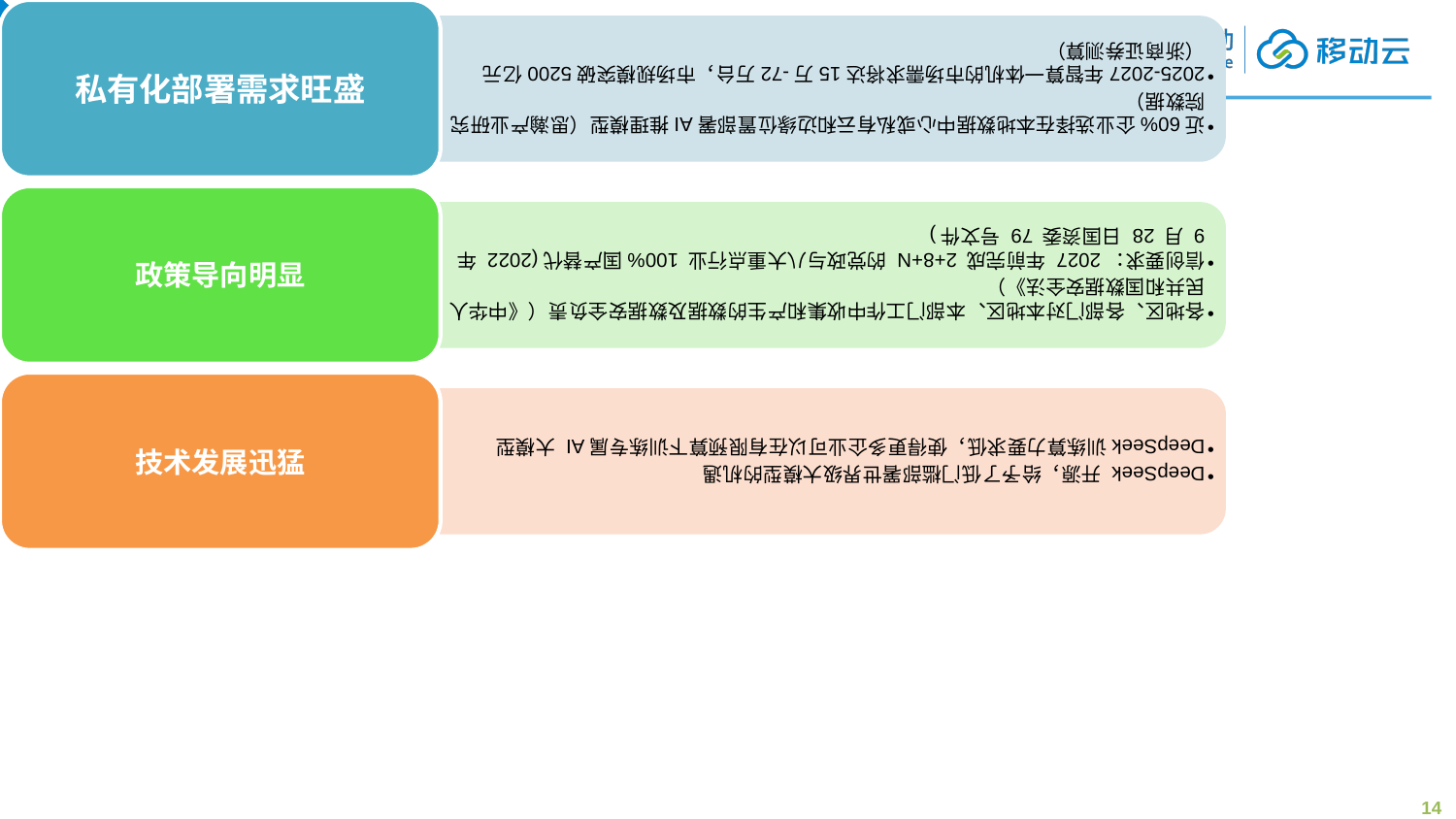

大模型私有化部署趋势
近60%企业选择在本地数据中心或私有云和边缘位置部署AI推理模型（思瀚产业研究院数据）
2025-2027年智算一体机的市场需求将达15万-72万台，市场规模突破5200亿元（浙商证券测算）
私有化部署需求旺盛
各地区、各部门对本地区、本部门工作中收集和产生的数据及数据安全负责（《中华人民共和国数据安全法》）
信创要求：2027 年前完成 2+8+N 的党政与八大重点行业 100%国产替代(2022 年 9 月 28 日国资委 79 号文件)
政策导向明显
DeepSeek 开源，给予了低门槛部署世界级大模型的机遇
DeepSeek训练算力要求低，使得更多企业可以在有限预算下训练专属AI 大模型
技术发展迅猛